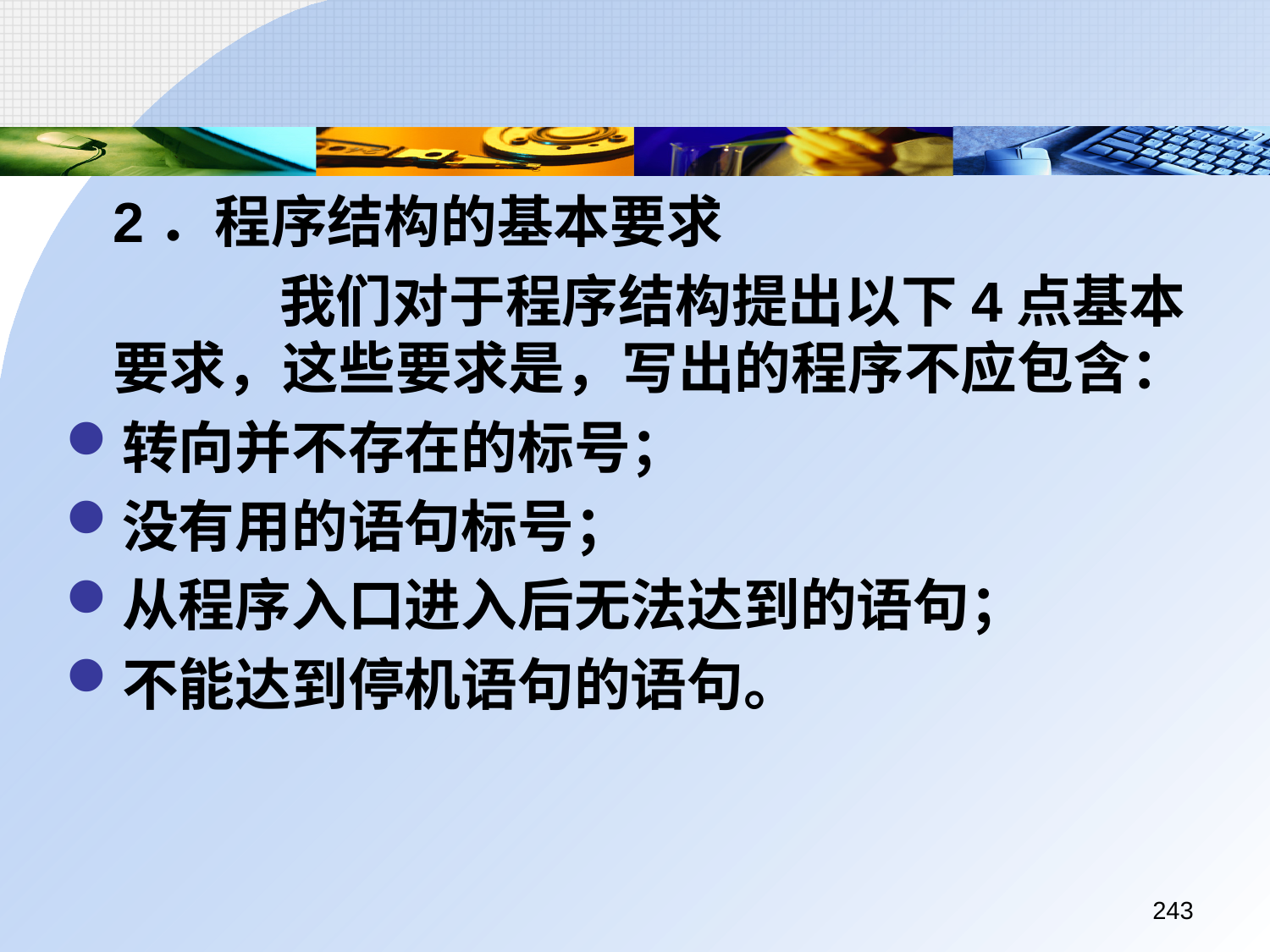

2．程序结构的基本要求
		  我们对于程序结构提出以下4点基本要求，这些要求是，写出的程序不应包含：
转向并不存在的标号；
没有用的语句标号；
从程序入口进入后无法达到的语句；
不能达到停机语句的语句。

243